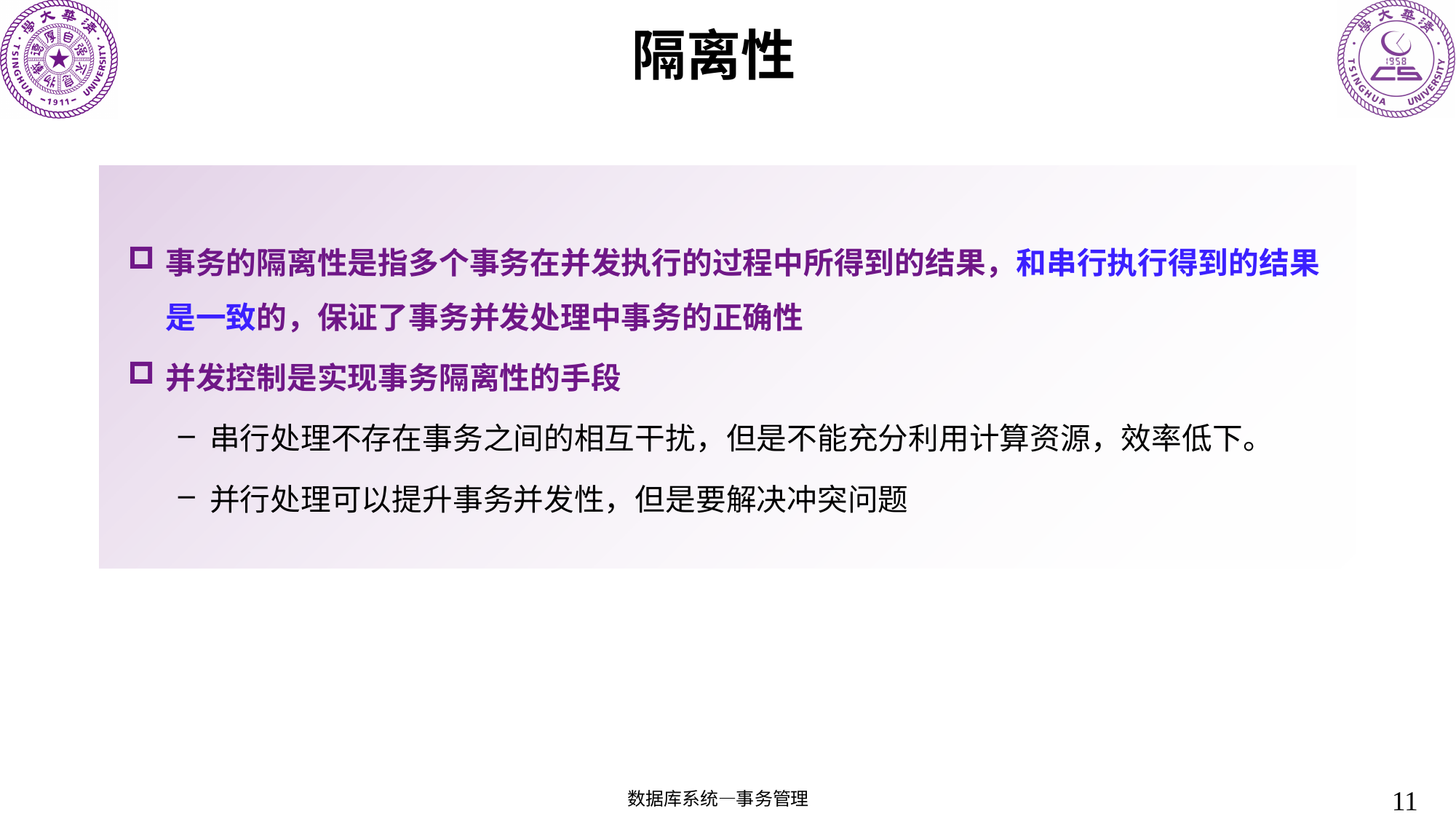

# 隔离性

事务的隔离性是指多个事务在并发执行的过程中所得到的结果，和串行执行得到的结果是一致的，保证了事务并发处理中事务的正确性
并发控制是实现事务隔离性的手段
串行处理不存在事务之间的相互干扰，但是不能充分利用计算资源，效率低下。
并行处理可以提升事务并发性，但是要解决冲突问题
11
数据库系统—事务管理